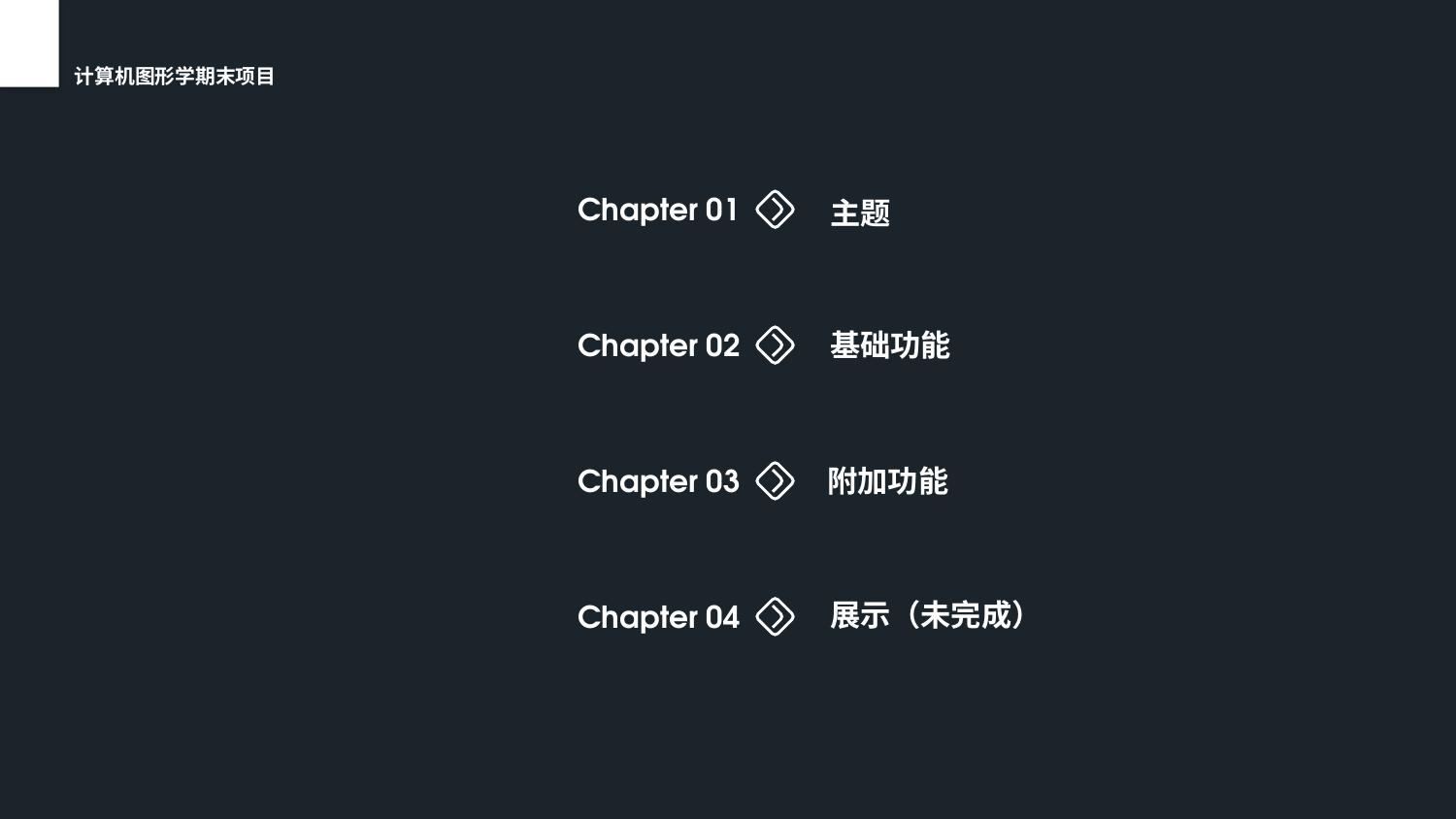

计算机图形学期末项目
Chapter 01
主题

基础功能
Chapter 02

附加功能
Chapter 03

展示（未完成）
Chapter 04